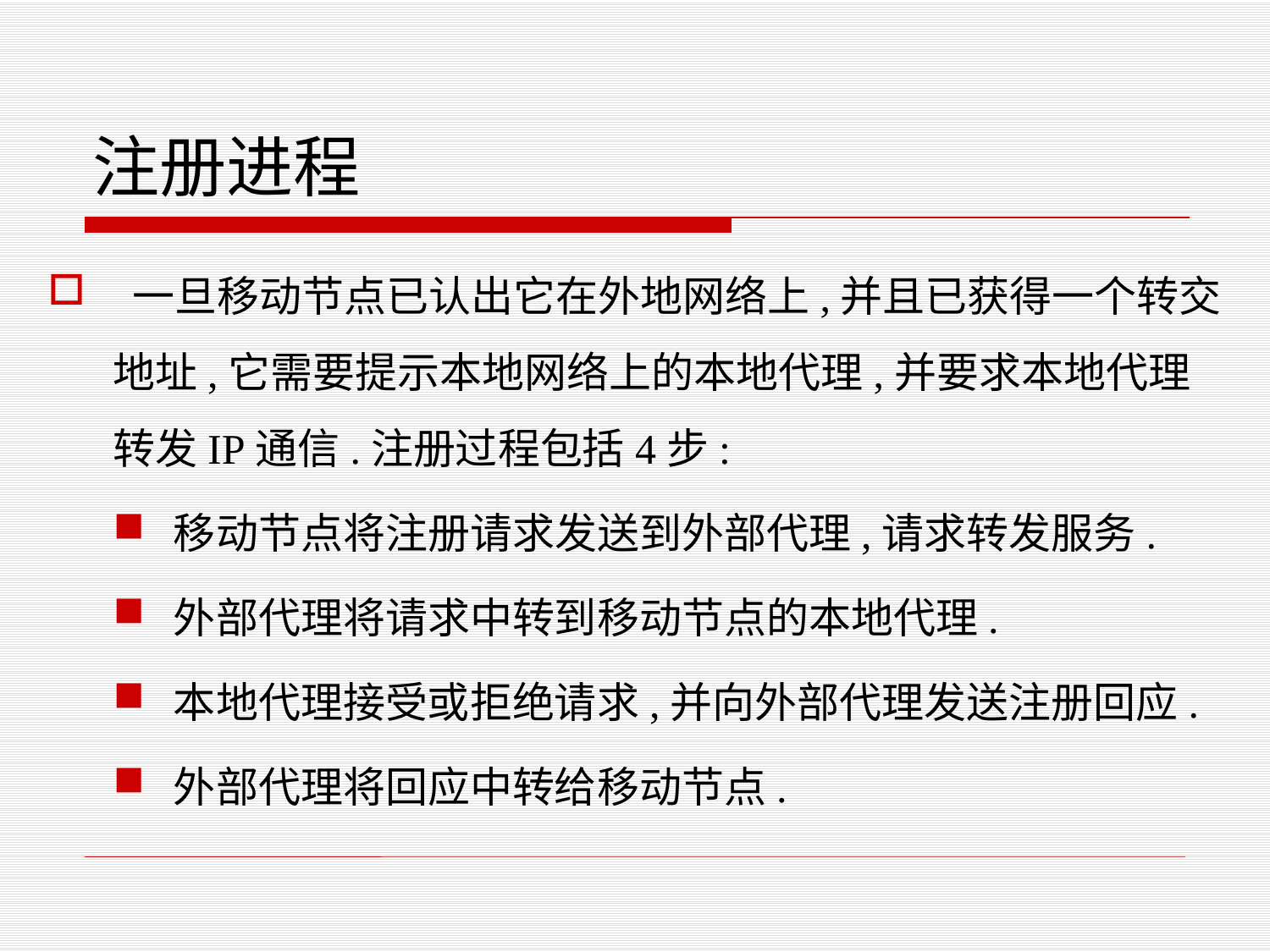

# 注册进程
 一旦移动节点已认出它在外地网络上,并且已获得一个转交地址,它需要提示本地网络上的本地代理,并要求本地代理转发IP通信.注册过程包括4步:
移动节点将注册请求发送到外部代理,请求转发服务.
外部代理将请求中转到移动节点的本地代理.
本地代理接受或拒绝请求,并向外部代理发送注册回应.
外部代理将回应中转给移动节点.